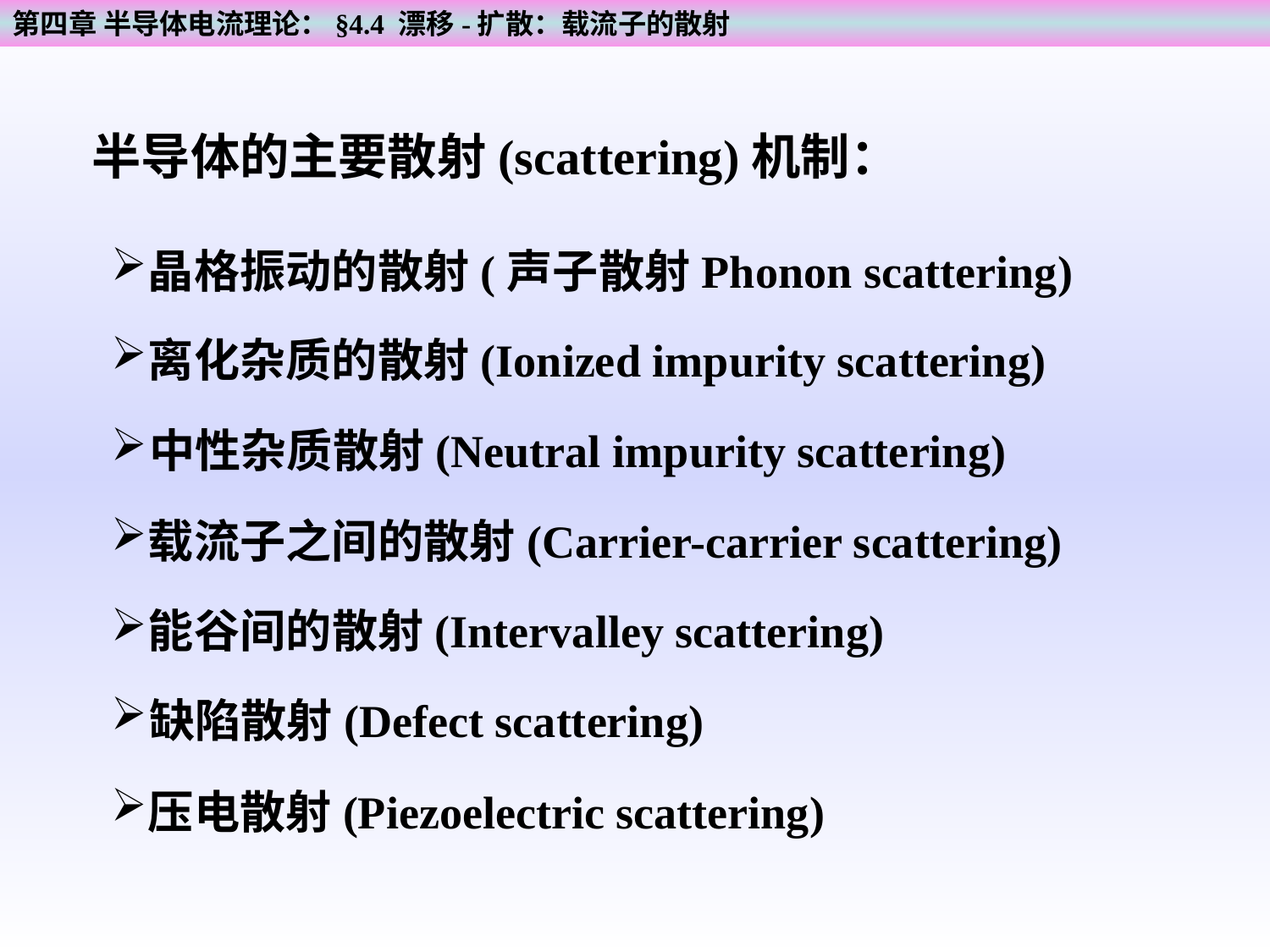

第四章 半导体电流理论：§4.4 漂移-扩散：载流子的散射
半导体的主要散射(scattering)机制：
晶格振动的散射(声子散射Phonon scattering)
离化杂质的散射(Ionized impurity scattering)
中性杂质散射(Neutral impurity scattering)
载流子之间的散射(Carrier-carrier scattering)

能谷间的散射(Intervalley scattering)
缺陷散射(Defect scattering)
压电散射(Piezoelectric scattering)